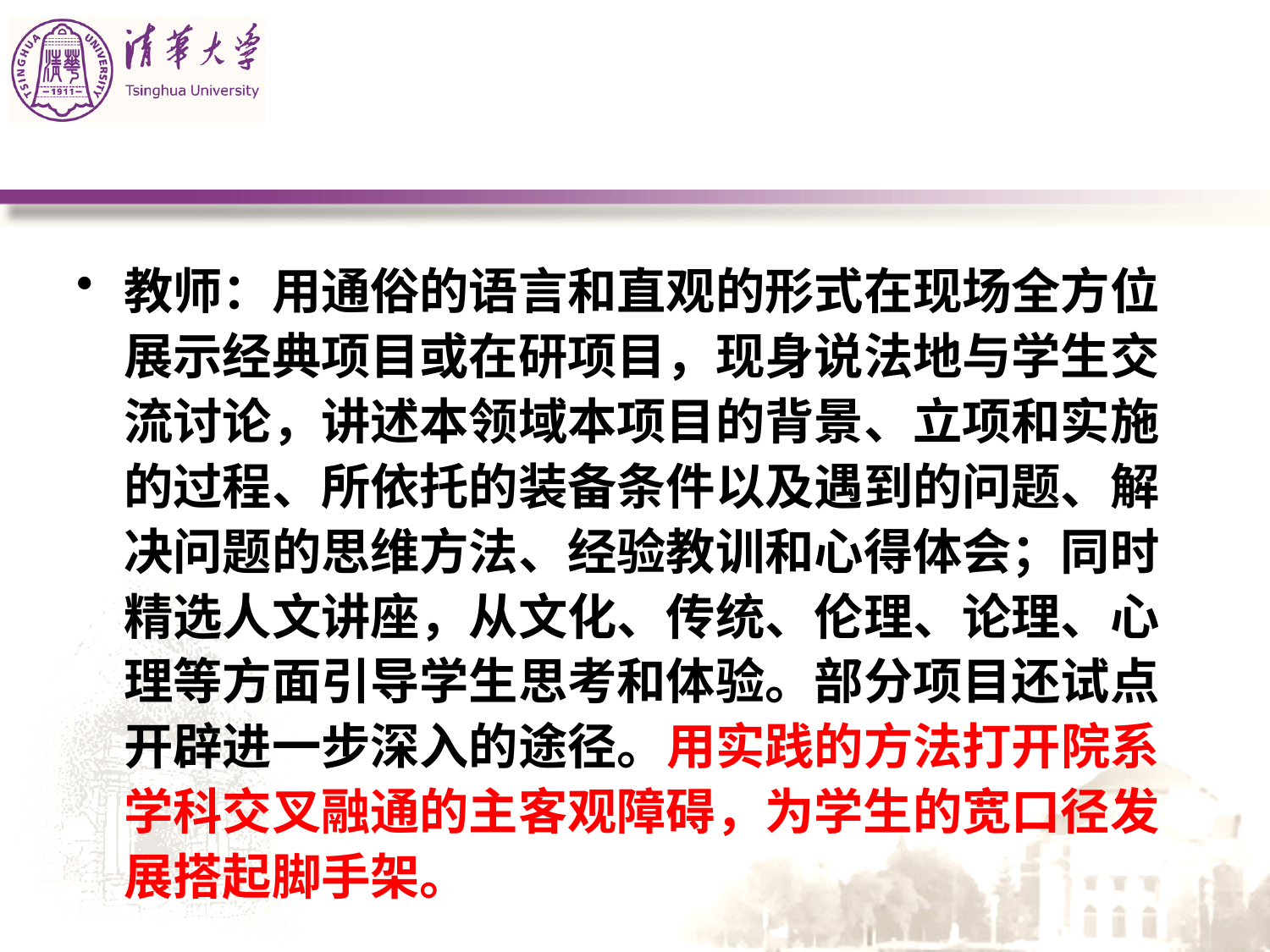

教师：用通俗的语言和直观的形式在现场全方位展示经典项目或在研项目，现身说法地与学生交流讨论，讲述本领域本项目的背景、立项和实施的过程、所依托的装备条件以及遇到的问题、解决问题的思维方法、经验教训和心得体会；同时精选人文讲座，从文化、传统、伦理、论理、心理等方面引导学生思考和体验。部分项目还试点开辟进一步深入的途径。用实践的方法打开院系学科交叉融通的主客观障碍，为学生的宽口径发展搭起脚手架。